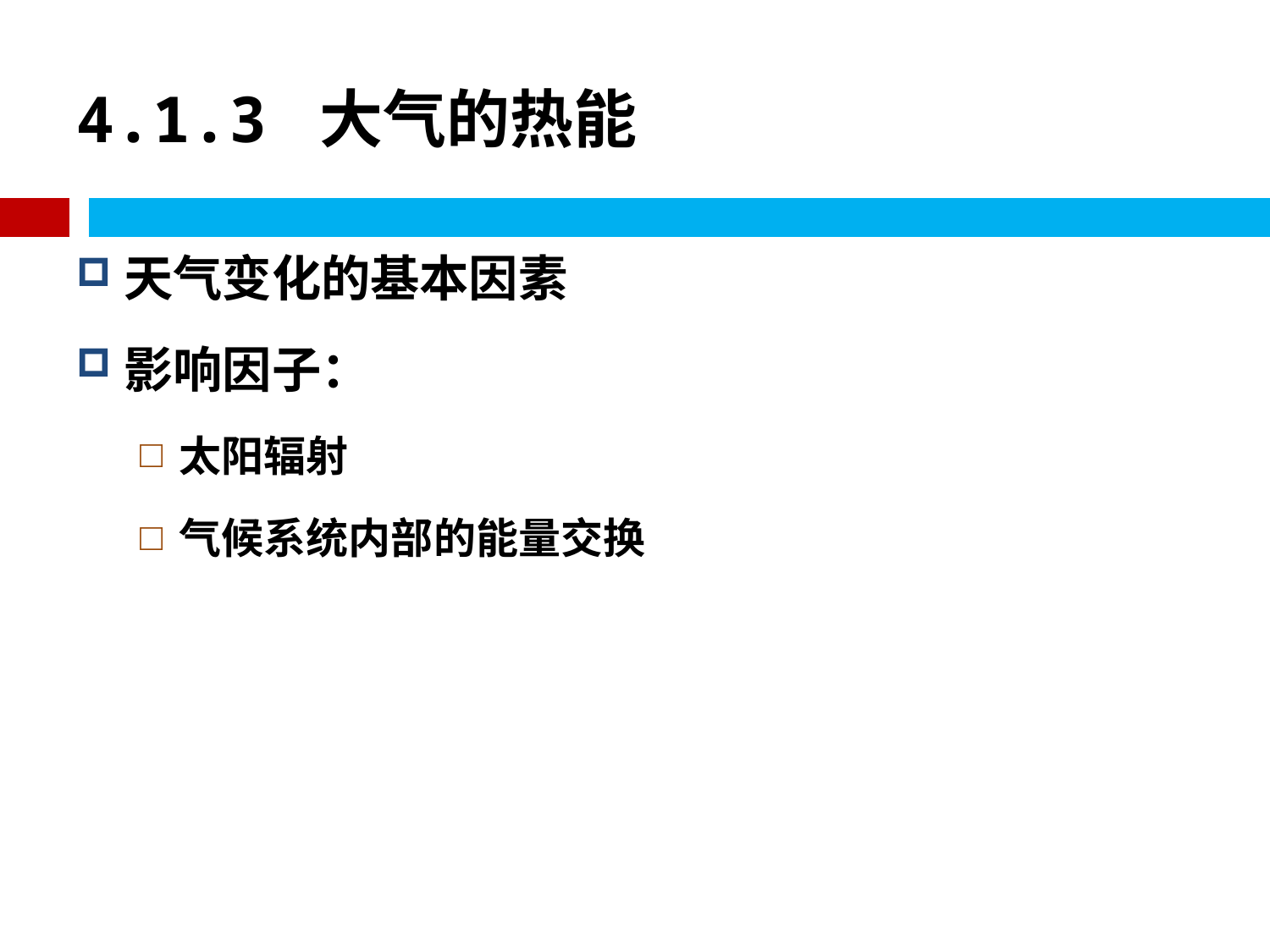

# 4.1.3 大气的热能
天气变化的基本因素
影响因子：
太阳辐射
气候系统内部的能量交换